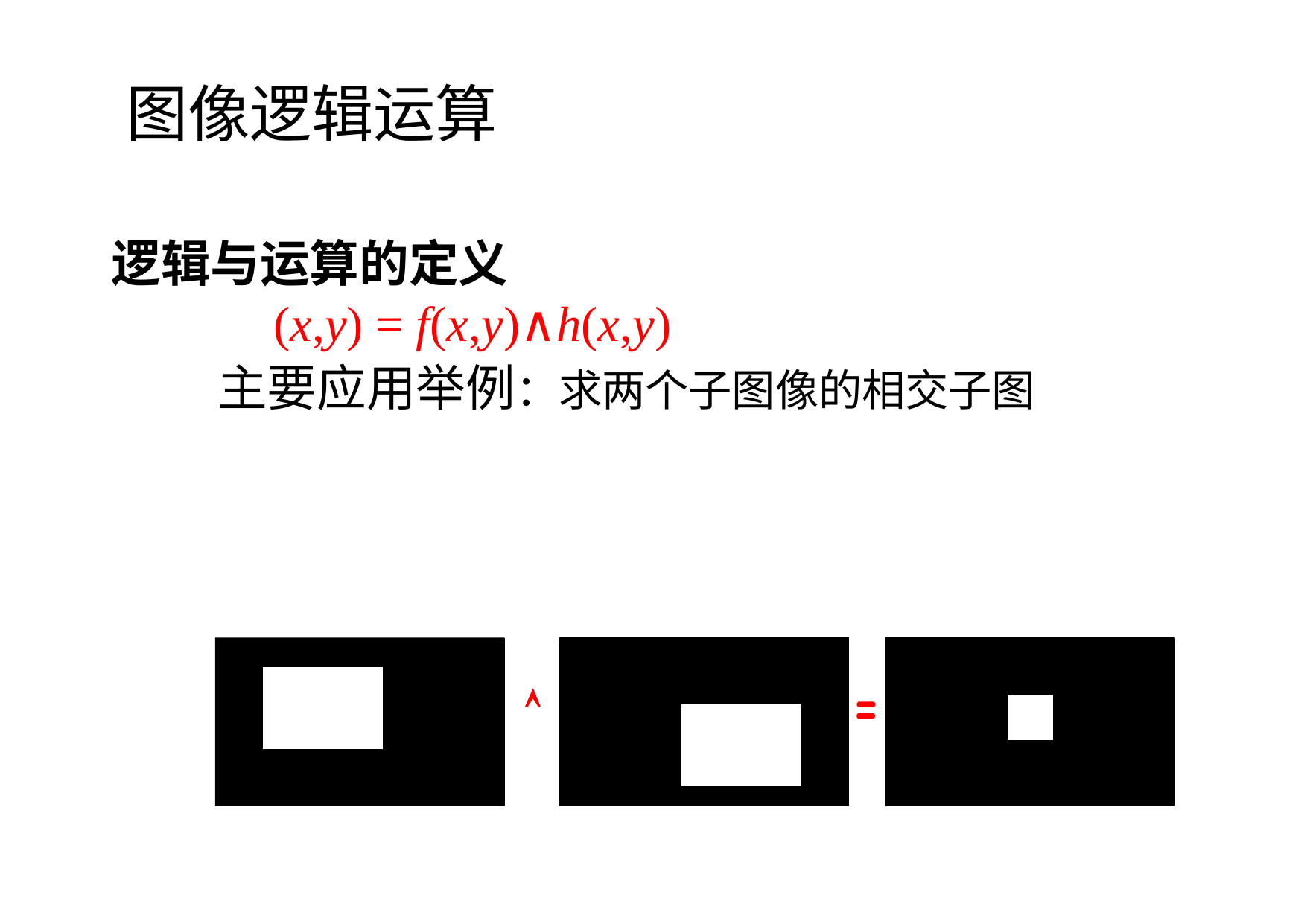

图像逻辑运算
逻辑与运算的定义
(x,y) = f(x,y)∧h(x,y)
主要应用举例：求两个子图像的相交子图

=
∧